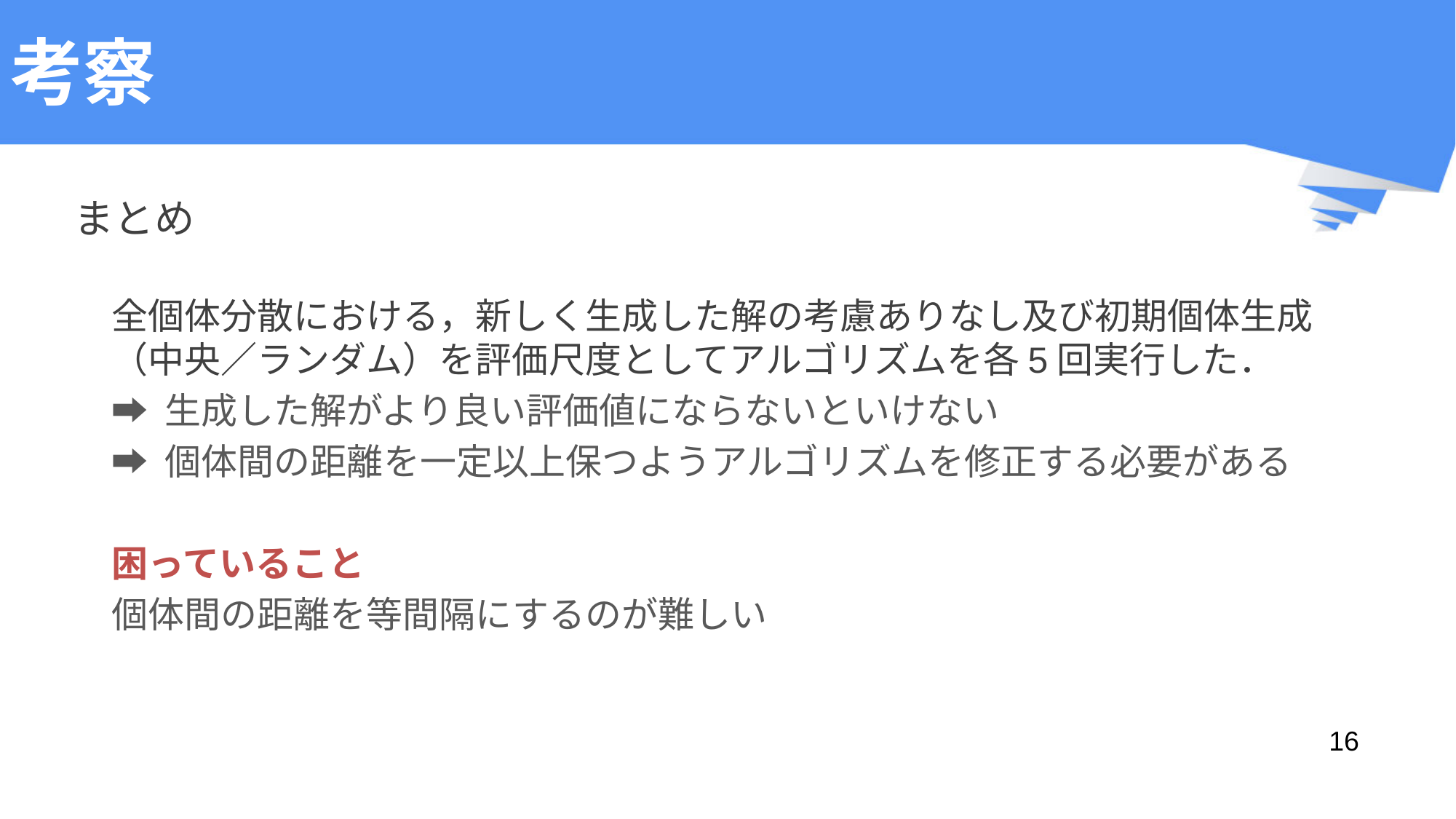

# 考察
まとめ
全個体分散における，新しく生成した解の考慮ありなし及び初期個体生成
（中央／ランダム）を評価尺度としてアルゴリズムを各5回実行した．
➡ 生成した解がより良い評価値にならないといけない
➡ 個体間の距離を一定以上保つようアルゴリズムを修正する必要がある

困っていること
個体間の距離を等間隔にするのが難しい

16